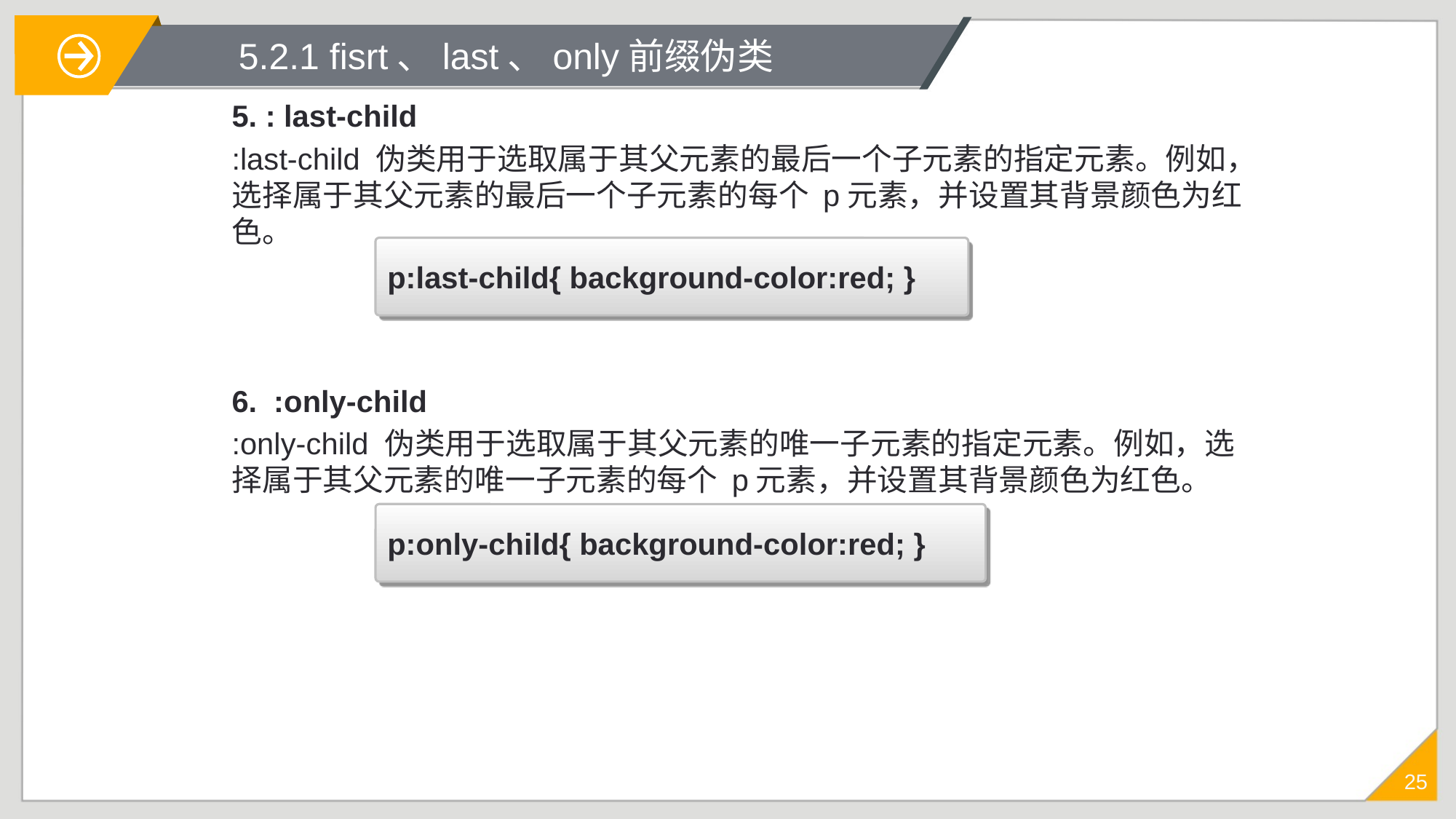

# 5.2.1 fisrt、last、only前缀伪类
5. : last-child
:last-child 伪类用于选取属于其父元素的最后一个子元素的指定元素。例如，选择属于其父元素的最后一个子元素的每个 p元素，并设置其背景颜色为红色。

6.  :only-child
:only-child 伪类用于选取属于其父元素的唯一子元素的指定元素。例如，选择属于其父元素的唯一子元素的每个 p元素，并设置其背景颜色为红色。

p:last-child{ background-color:red; }
p:only-child{ background-color:red; }